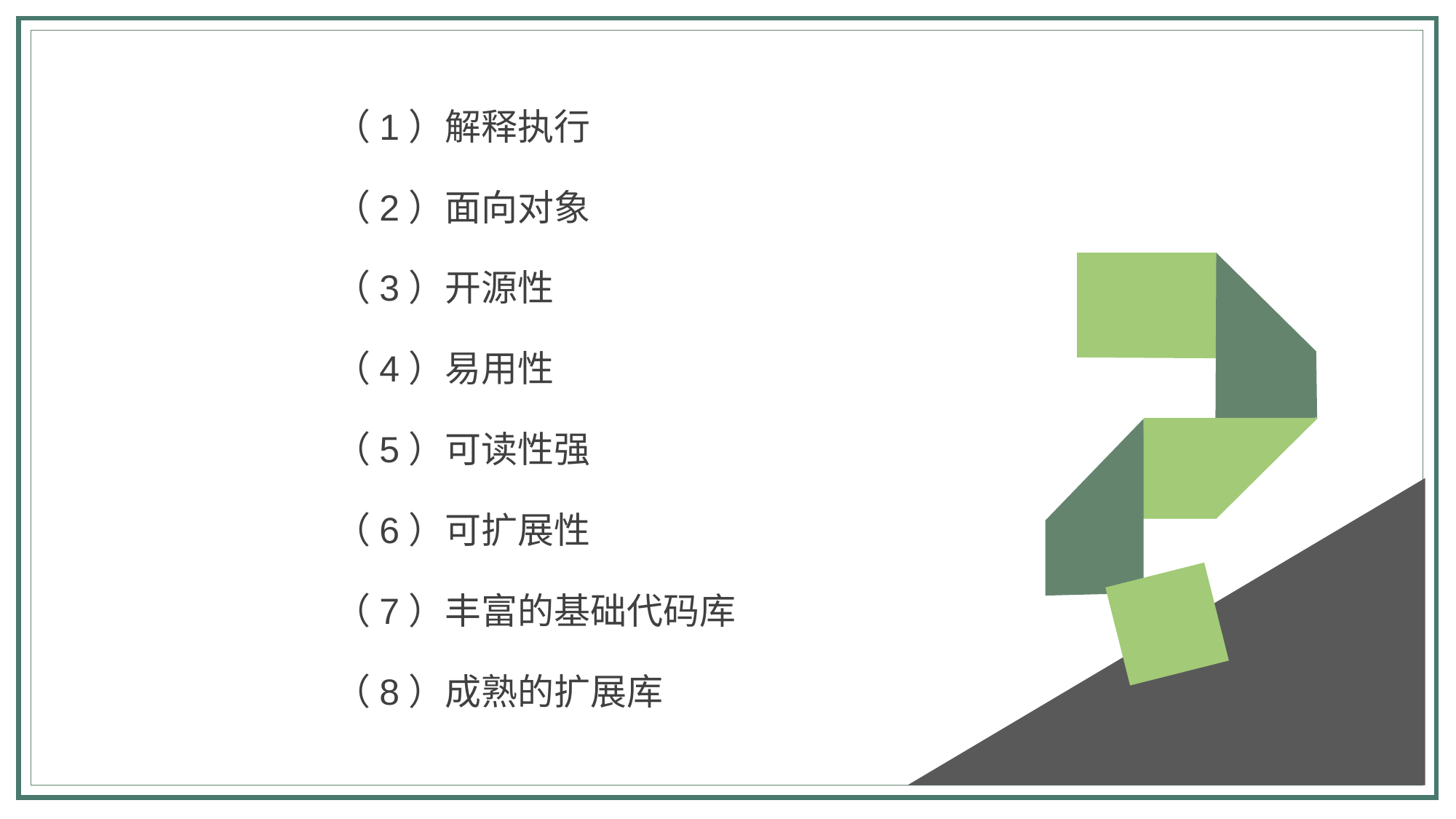

（1）解释执行
（2）面向对象
（3）开源性
（4）易用性
（5）可读性强
（6）可扩展性
（7）丰富的基础代码库
（8）成熟的扩展库